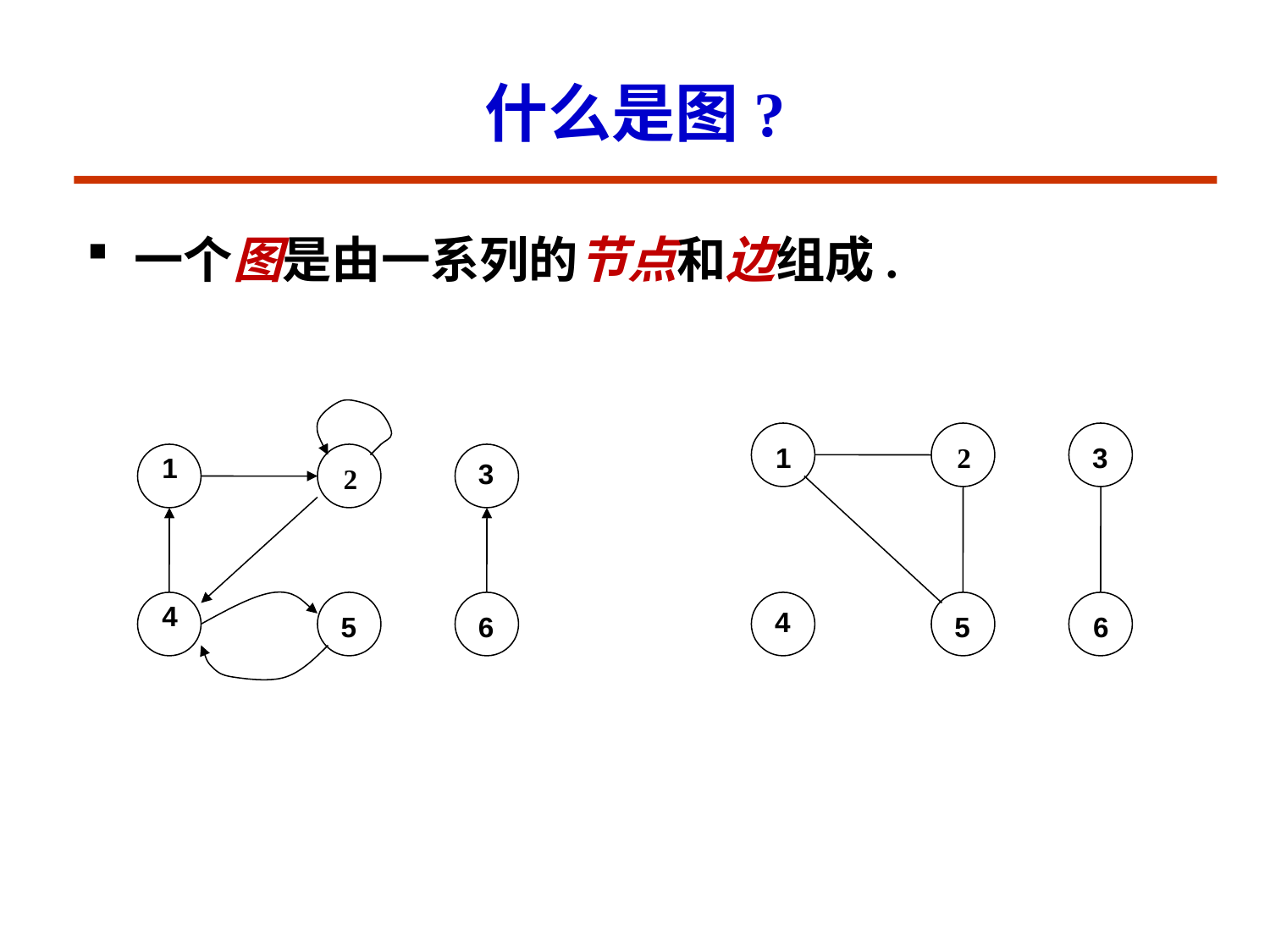

# 什么是图?
一个图是由一系列的节点和边组成.

1
2
3

1

3
2

4

4
5
6
5
6